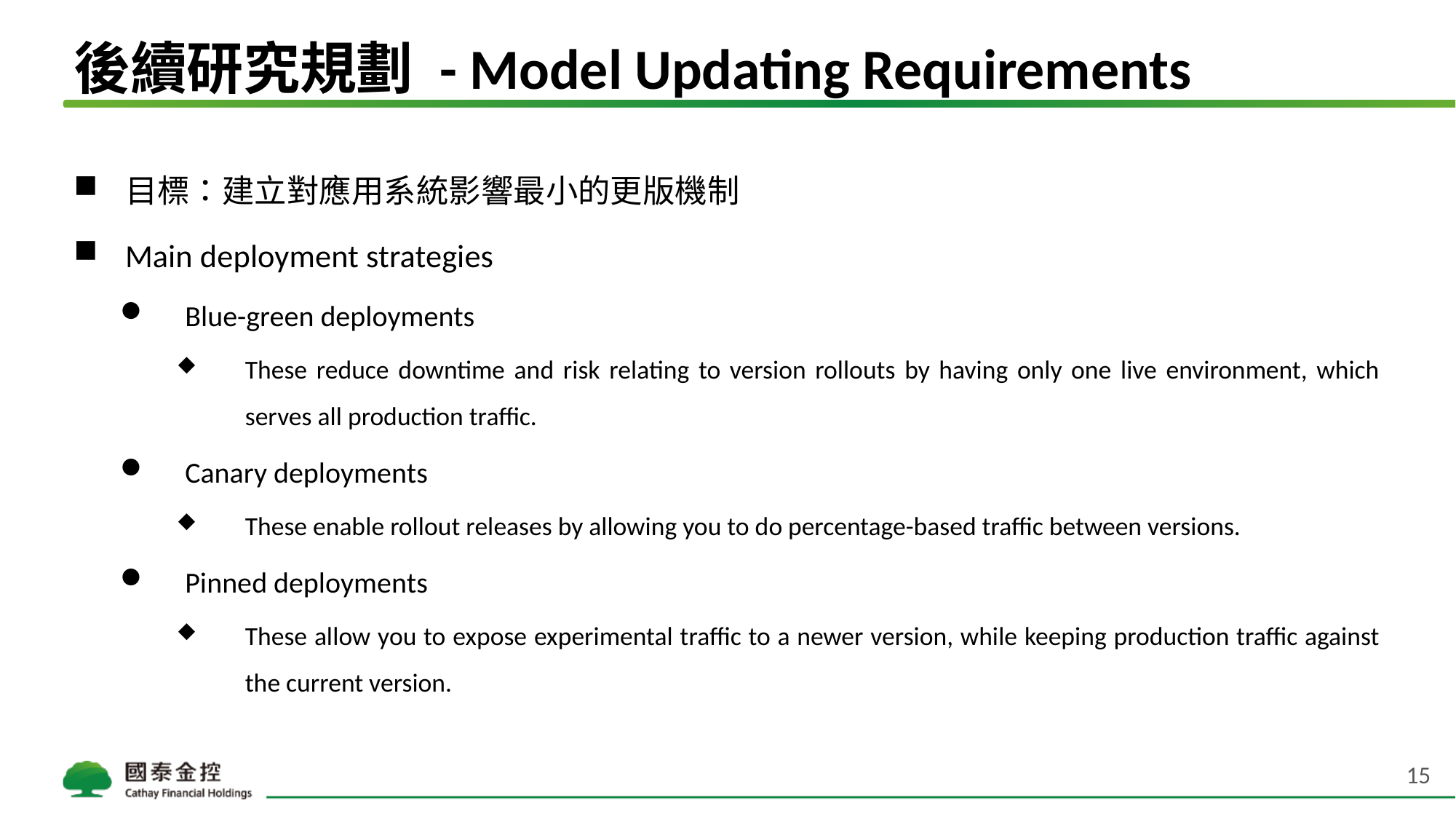

# 後續研究規劃 - Model Updating Requirements
目標：建立對應用系統影響最小的更版機制
Main deployment strategies
Blue-green deployments
These reduce downtime and risk relating to version rollouts by having only one live environment, which serves all production traffic.
Canary deployments
These enable rollout releases by allowing you to do percentage-based traffic between versions.
Pinned deployments
These allow you to expose experimental traffic to a newer version, while keeping production traffic against the current version.